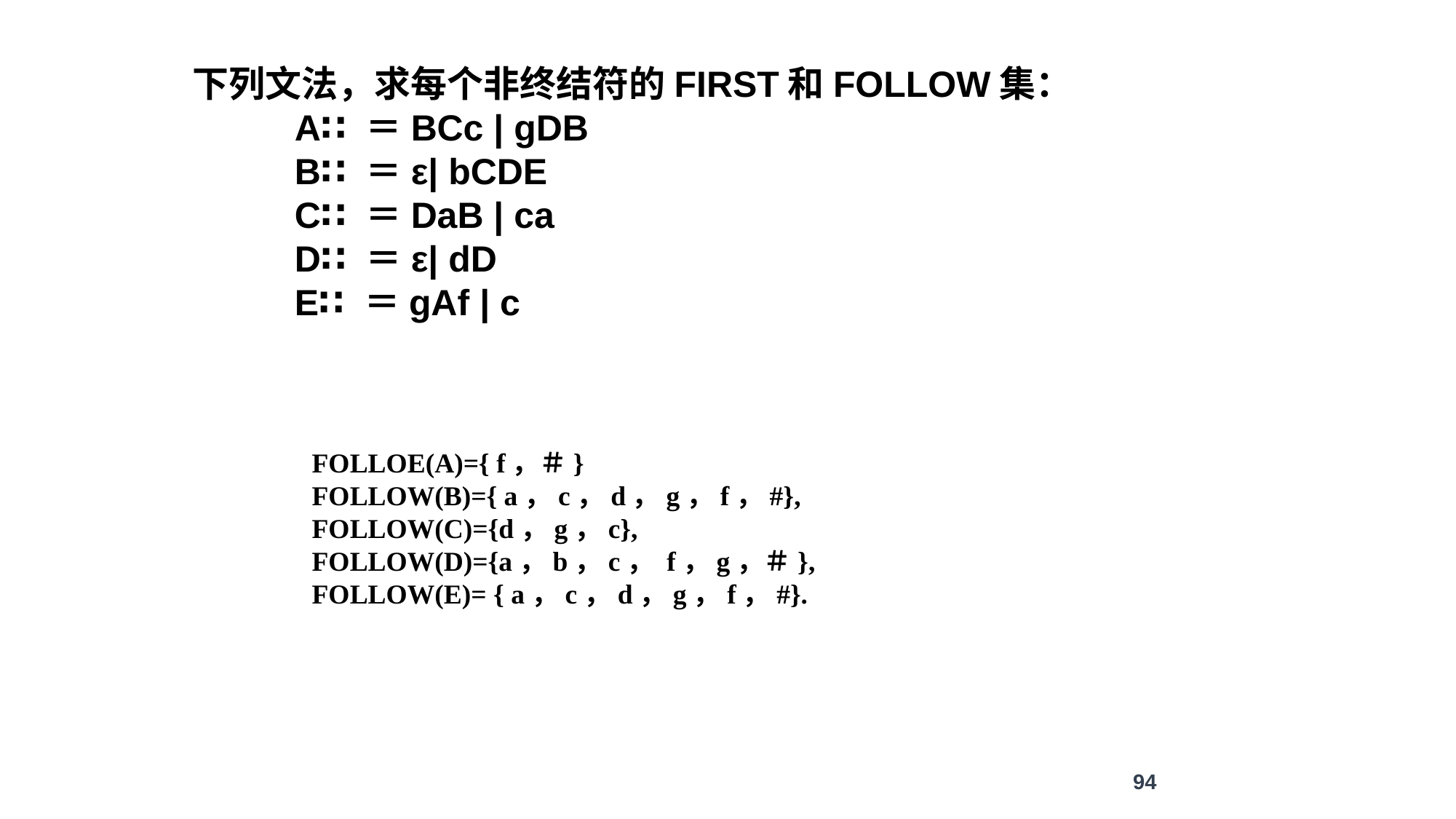

下列文法，求每个非终结符的FIRST和FOLLOW集：
          A∷＝BCc | gDB
          B∷＝ε| bCDE
          C∷＝DaB | ca
          D∷＝ε| dD
          E∷＝gAf | c
FOLLOE(A)={ f，＃}
FOLLOW(B)={ a，c，d，g，f，#},
FOLLOW(C)={d，g，c},
FOLLOW(D)={a，b，c， f，g，＃},
FOLLOW(E)= { a，c，d，g，f，#}.

94